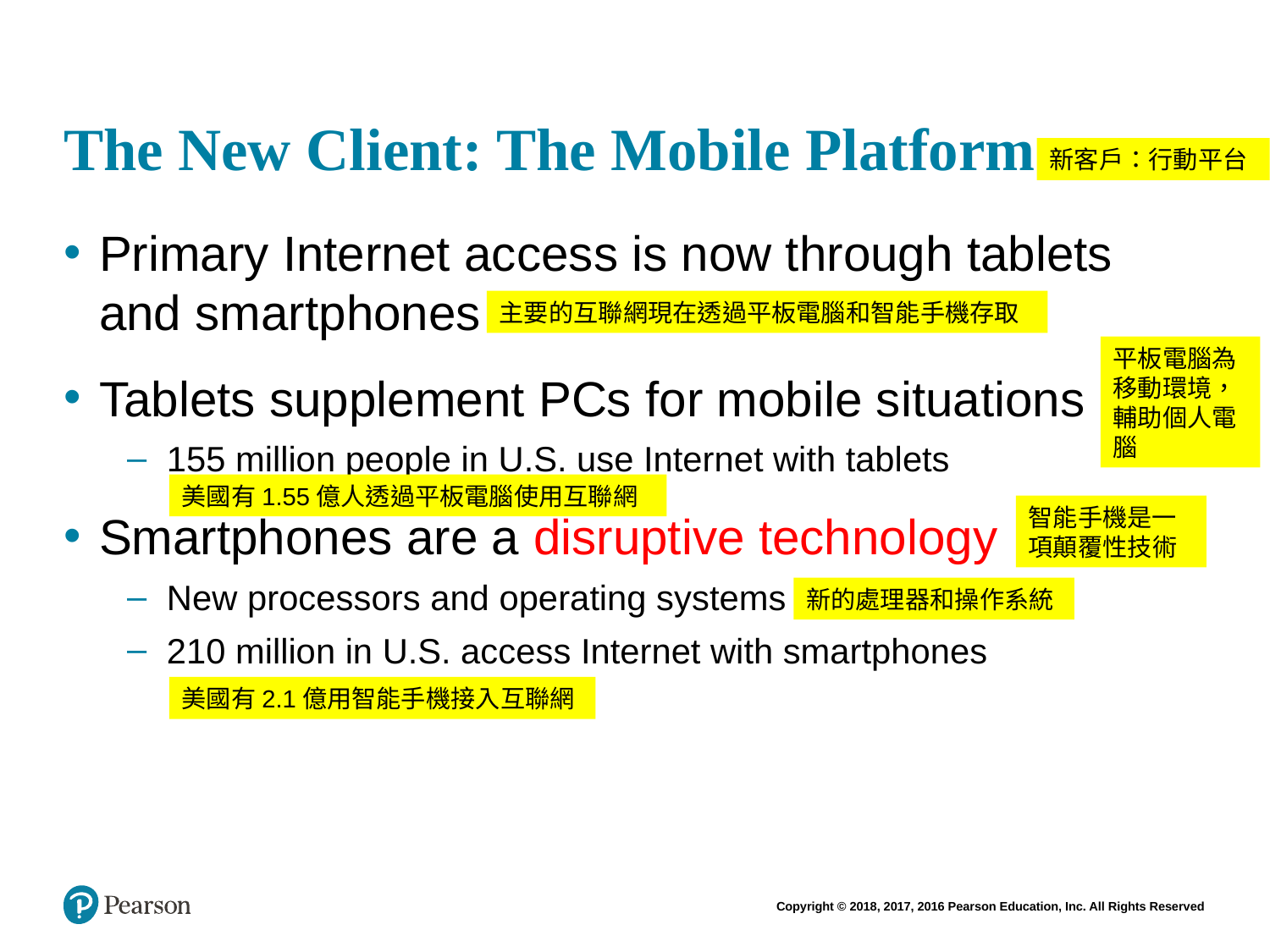

# The New Client: The Mobile Platform
新客戶：行動平台
Primary Internet access is now through tablets and smartphones
Tablets supplement PCs for mobile situations
155 million people in U.S. use Internet with tablets
Smartphones are a disruptive technology
New processors and operating systems
210 million in U.S. access Internet with smartphones
主要的互聯網現在透過平板電腦和智能手機存取
平板電腦為移動環境，輔助個人電腦
美國有1.55億人透過平板電腦使用互聯網
智能手機是一項顛覆性技術
新的處理器和操作系統
美國有2.1億用智能手機接入互聯網